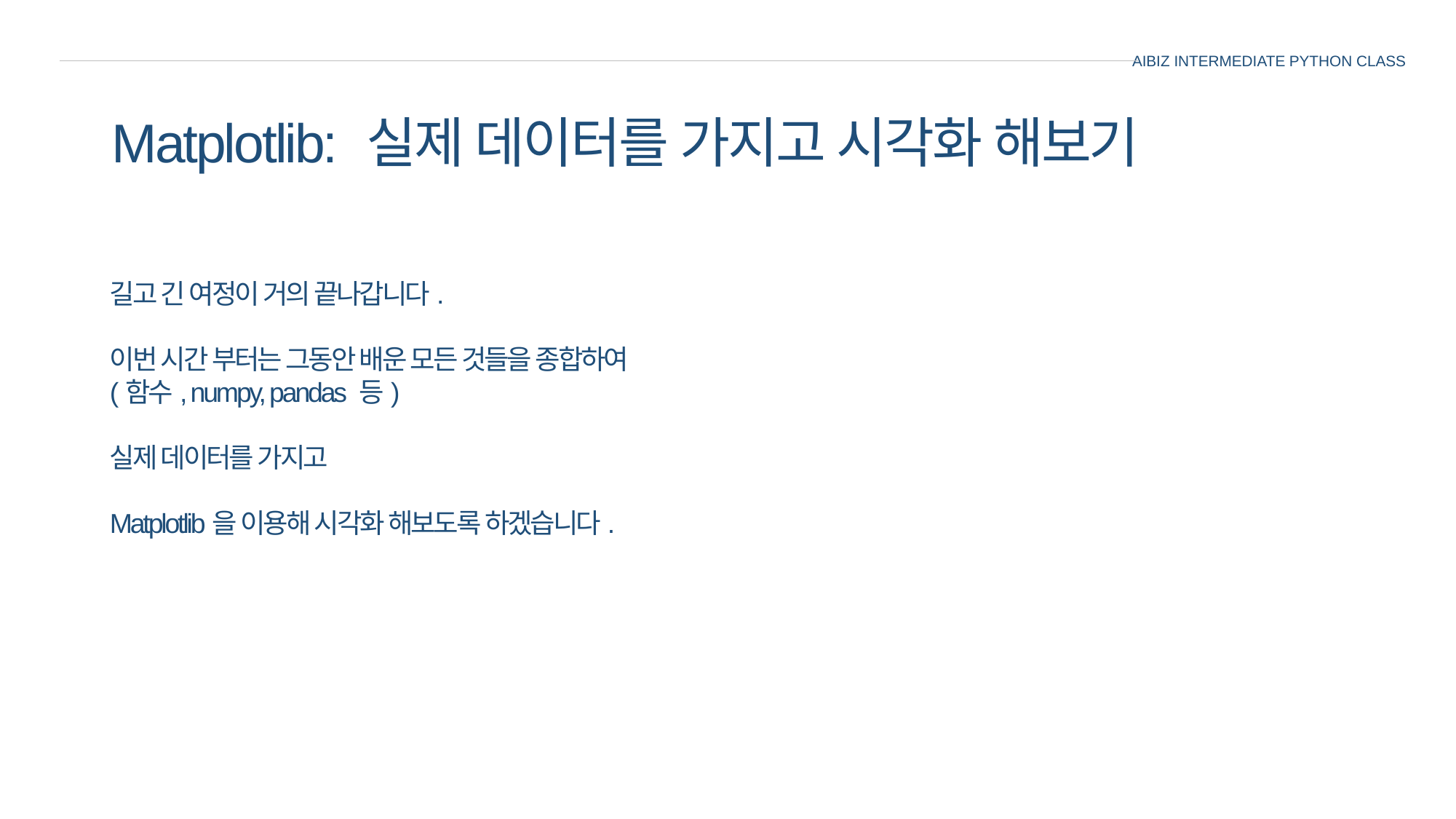

AIBIZ INTERMEDIATE PYTHON CLASS
Matplotlib: 실제 데이터를 가지고 시각화 해보기

길고 긴 여정이 거의 끝나갑니다.

이번 시간 부터는 그동안 배운 모든 것들을 종합하여
(함수, numpy, pandas 등)

실제 데이터를 가지고

Matplotlib을 이용해 시각화 해보도록 하겠습니다.